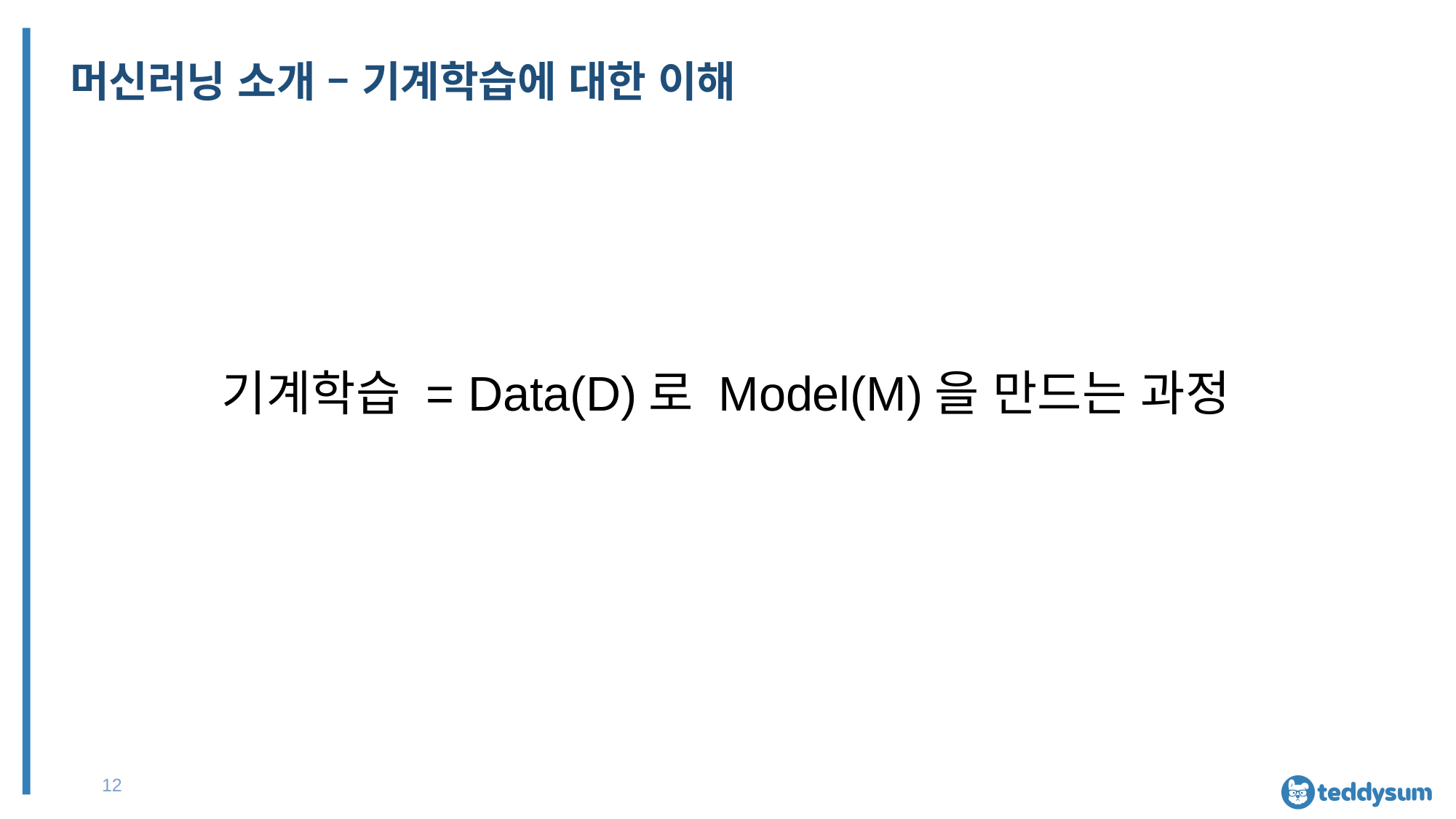

# 머신러닝 소개 – 기계학습에 대한 이해

기계학습 = Data(D)로 Model(M)을 만드는 과정
12